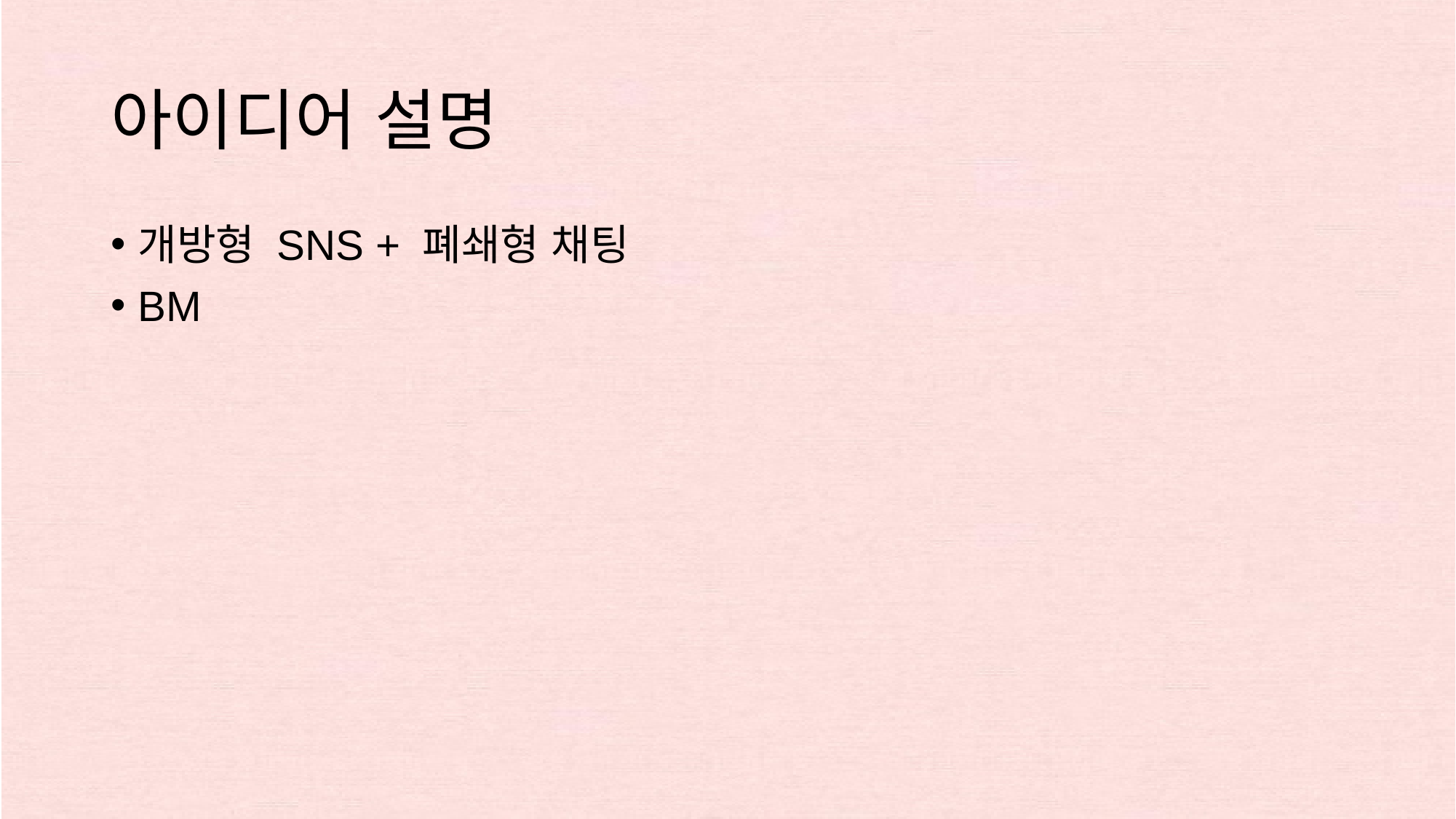

# 아이디어 설명
개방형 SNS + 폐쇄형 채팅
BM